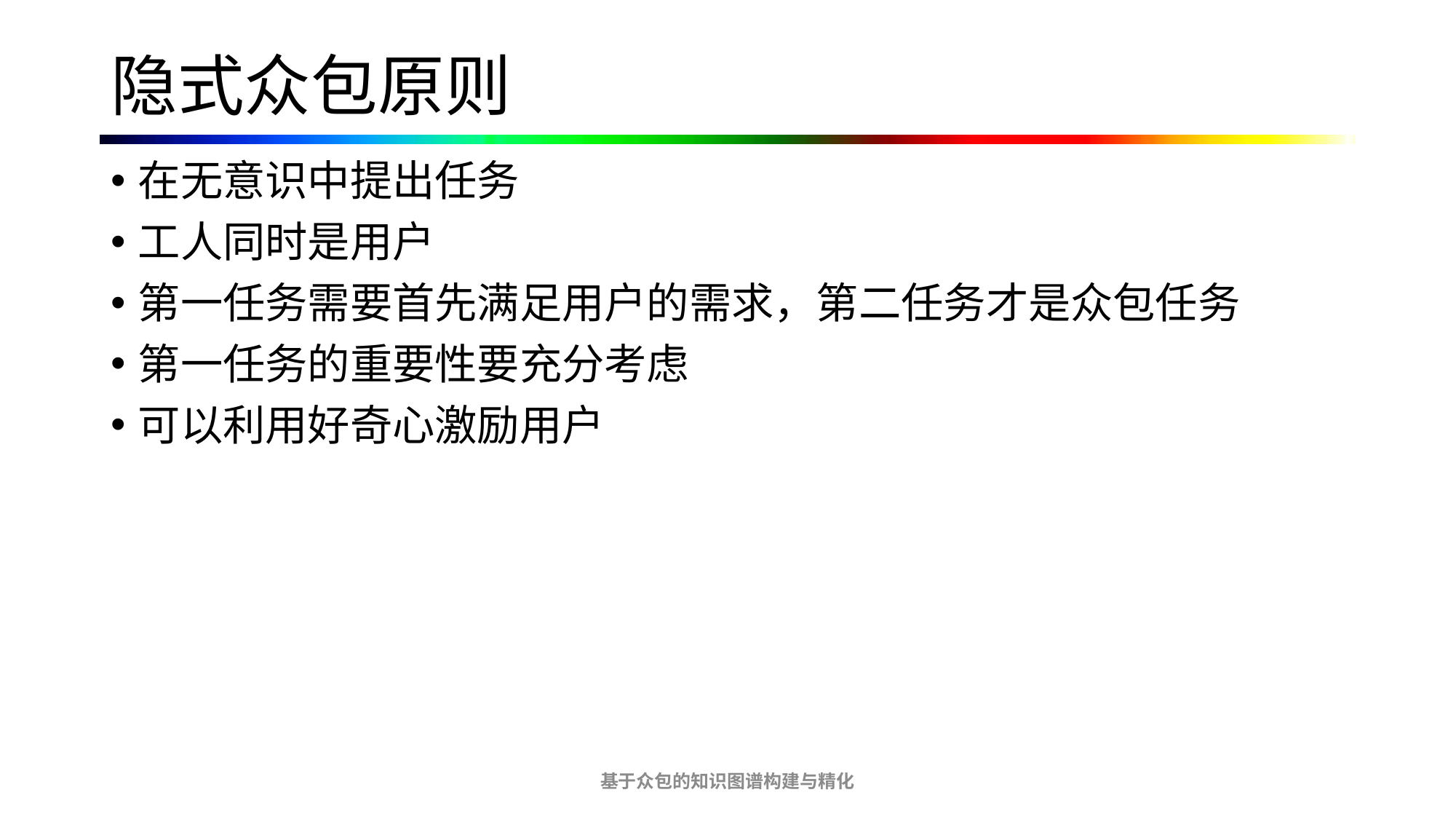

# 隐式众包原则
在无意识中提出任务
工人同时是用户
第一任务需要首先满足用户的需求，第二任务才是众包任务
第一任务的重要性要充分考虑
可以利用好奇心激励用户

基于众包的知识图谱构建与精化
38